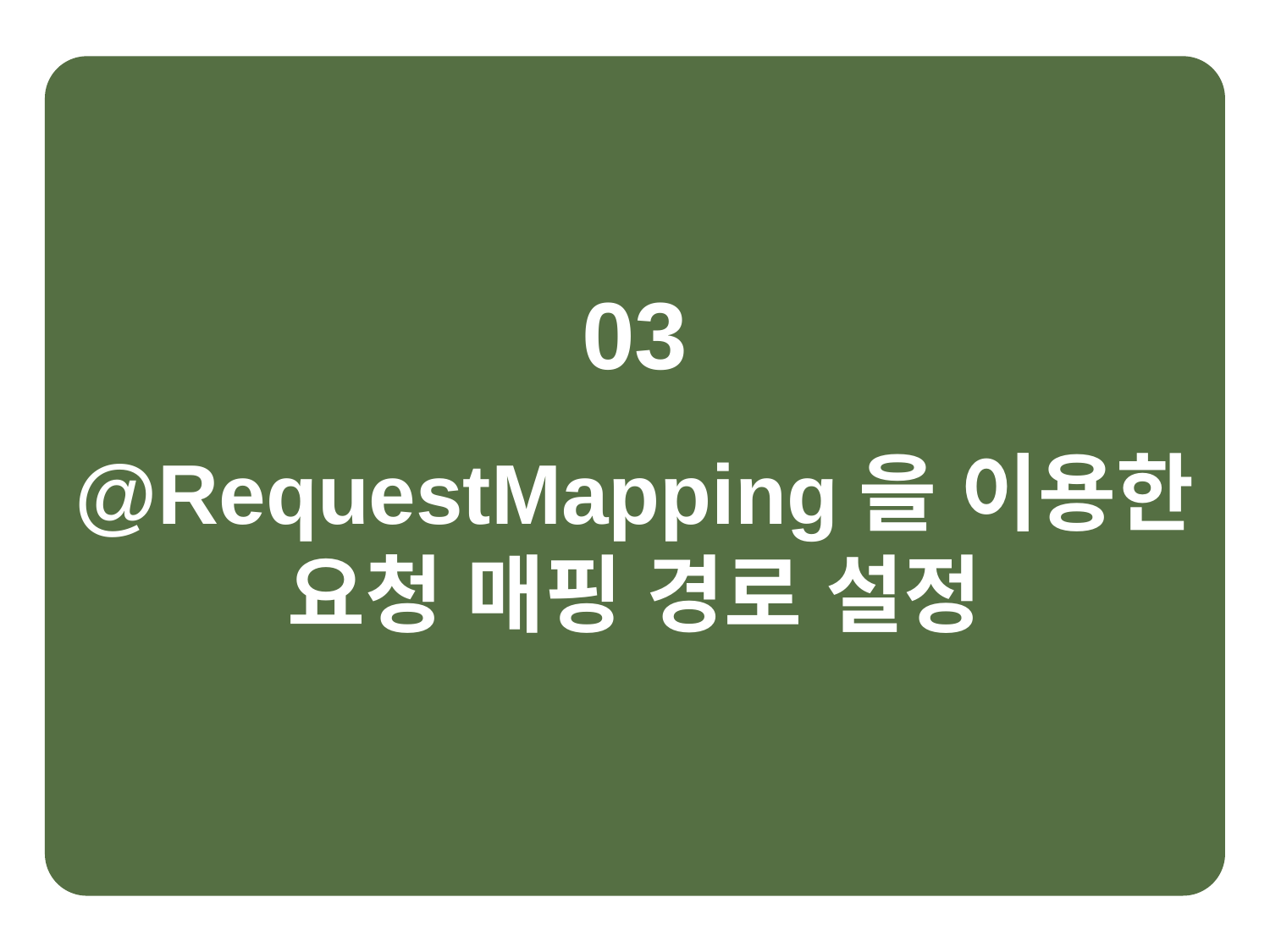

03
@RequestMapping을 이용한 요청 매핑 경로 설정